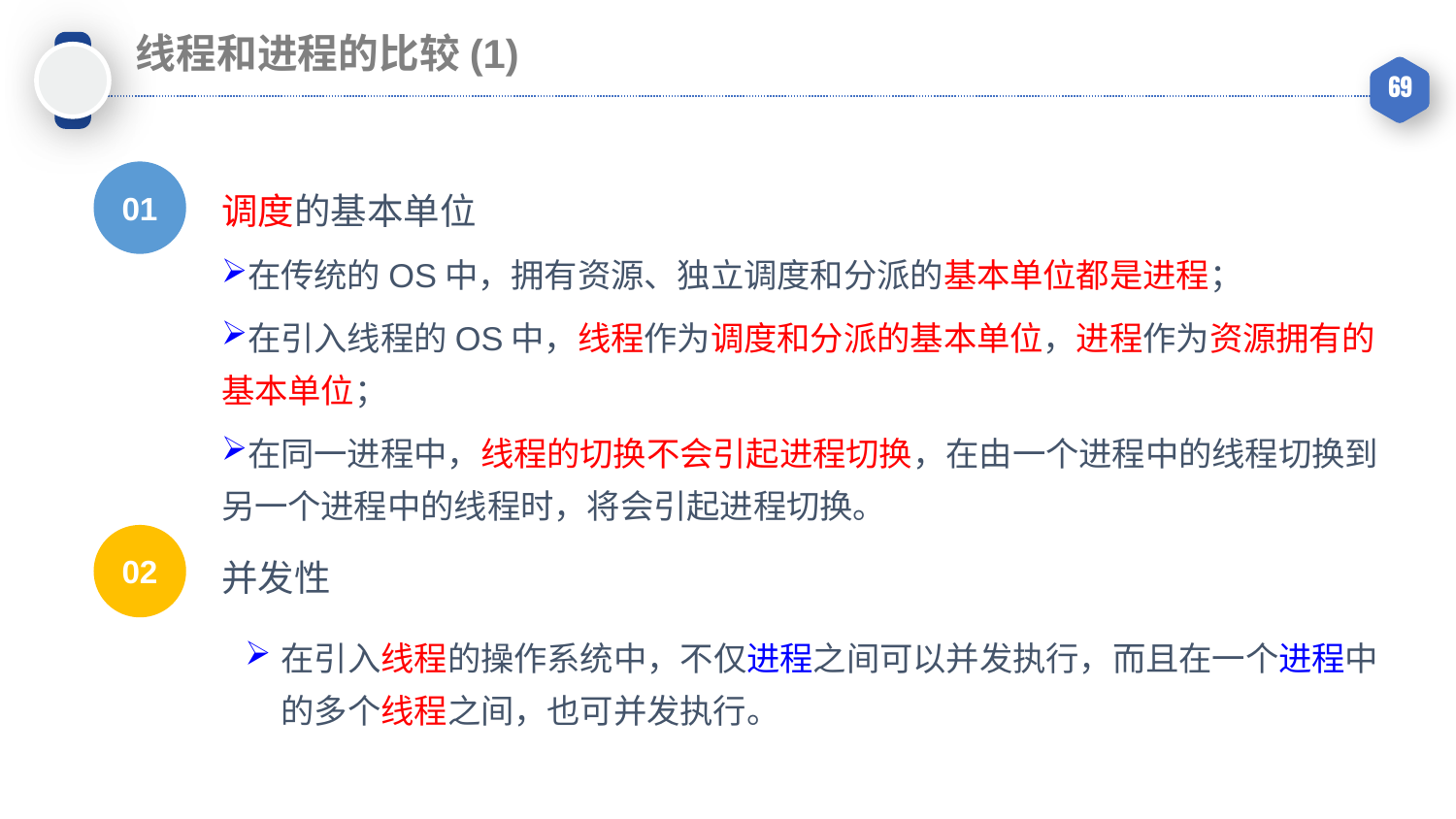

线程和进程的比较(1)
01
调度的基本单位
在传统的OS中，拥有资源、独立调度和分派的基本单位都是进程；
在引入线程的OS中，线程作为调度和分派的基本单位，进程作为资源拥有的基本单位；
在同一进程中，线程的切换不会引起进程切换，在由一个进程中的线程切换到另一个进程中的线程时，将会引起进程切换。
02
并发性
在引入线程的操作系统中，不仅进程之间可以并发执行，而且在一个进程中的多个线程之间，也可并发执行。